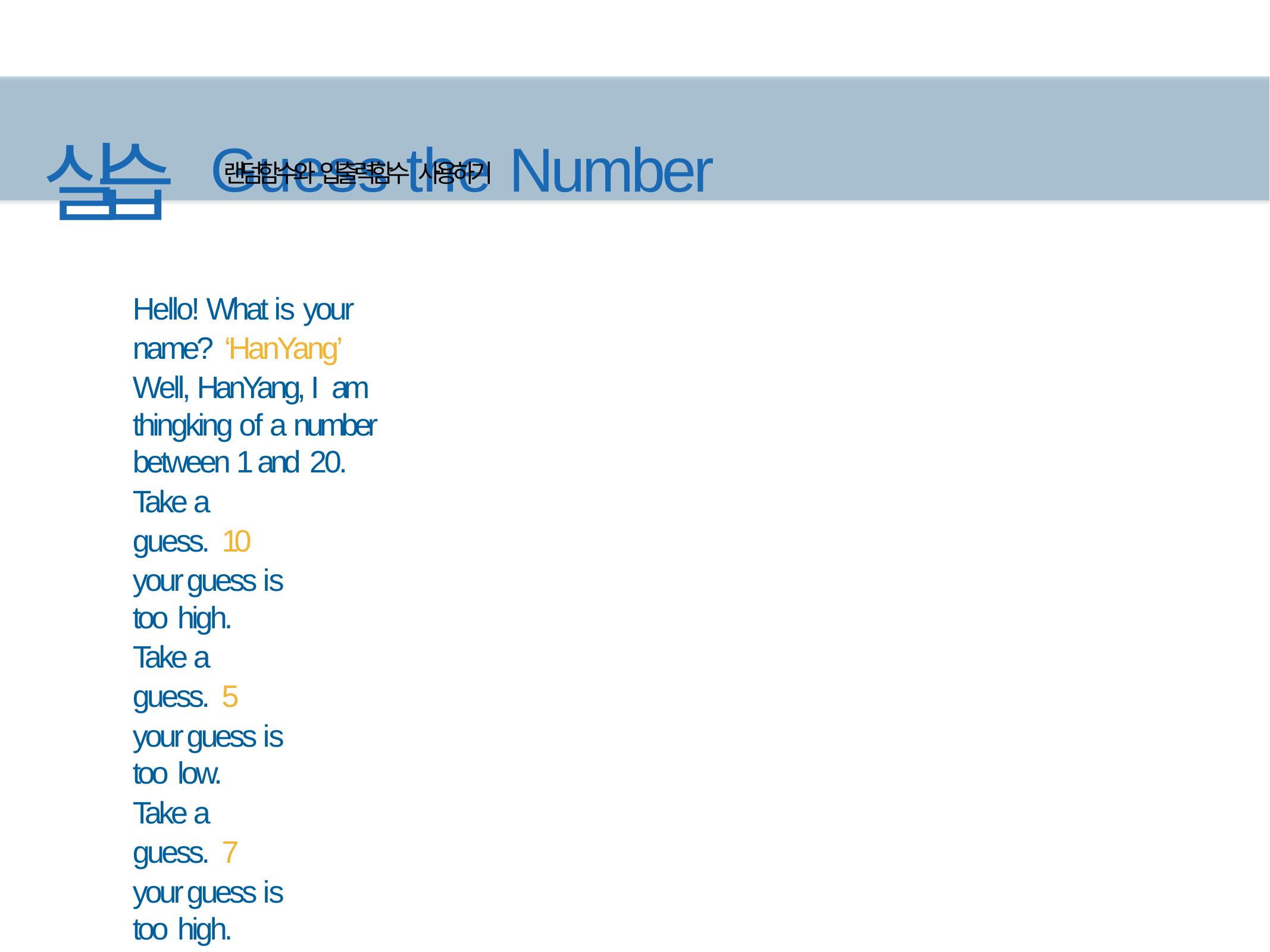

# 실습 Guess the Number

랜덤함수와  입출력함수 사용하기
Hello! What is your name?  ‘HanYang’
Well, HanYang, I am thingking of a number between 1  and 20.
Take a guess.  10
your guess is too high.
Take a guess.  5
your guess is too low.
Take a guess.  7
your guess is too high.
Take a guess.  6
Good job, Hanyang! you guessed my number in 4 guesses!